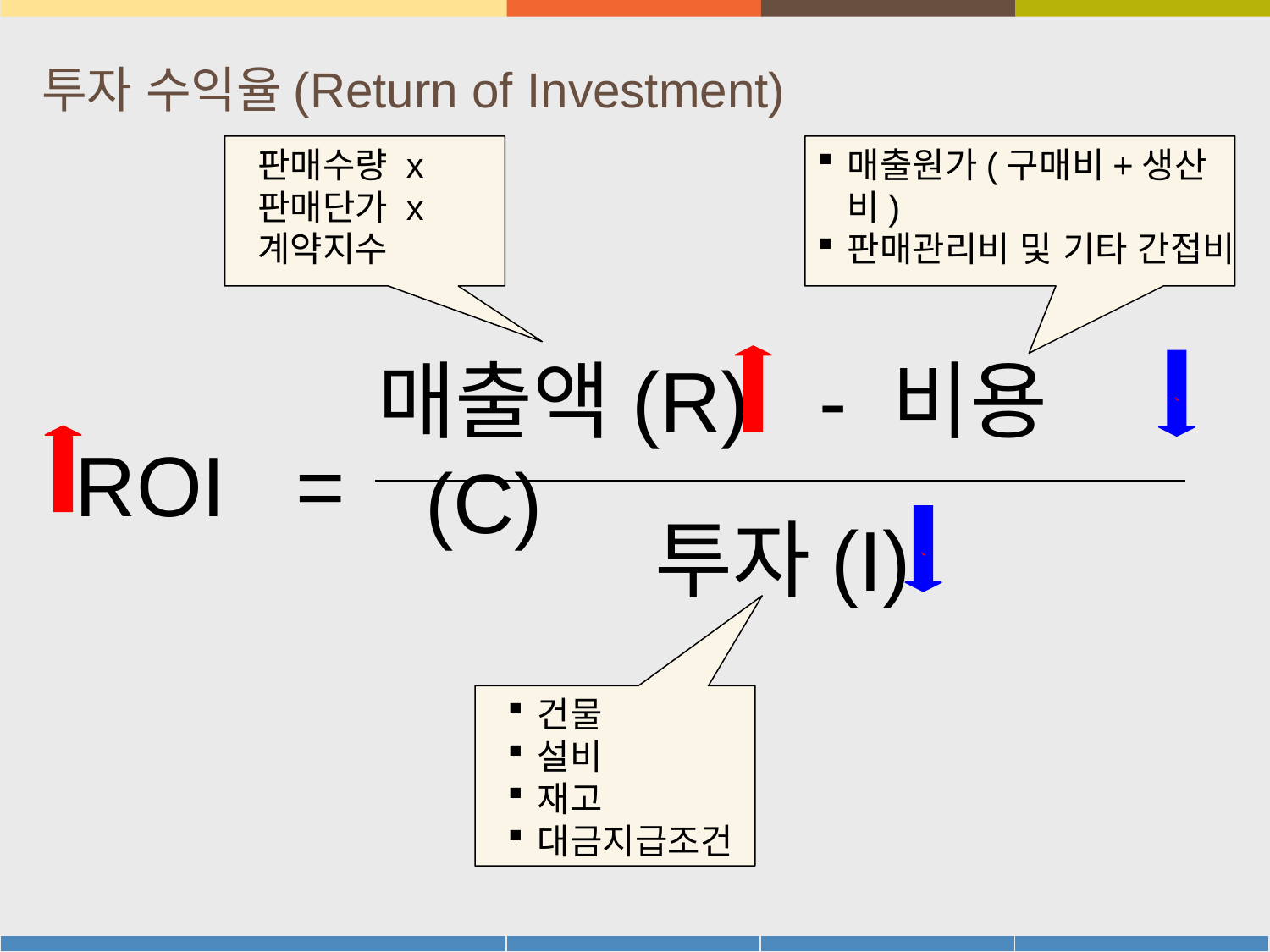

투자 수익율(Return of Investment)

판매수량 x 판매단가 x
계약지수

매출원가(구매비+생산비)
판매관리비 및 기타 간접비

건물
설비
재고
대금지급조건
매출액(R)   - 비용(C)

`

ROI   =
투자(I)
`